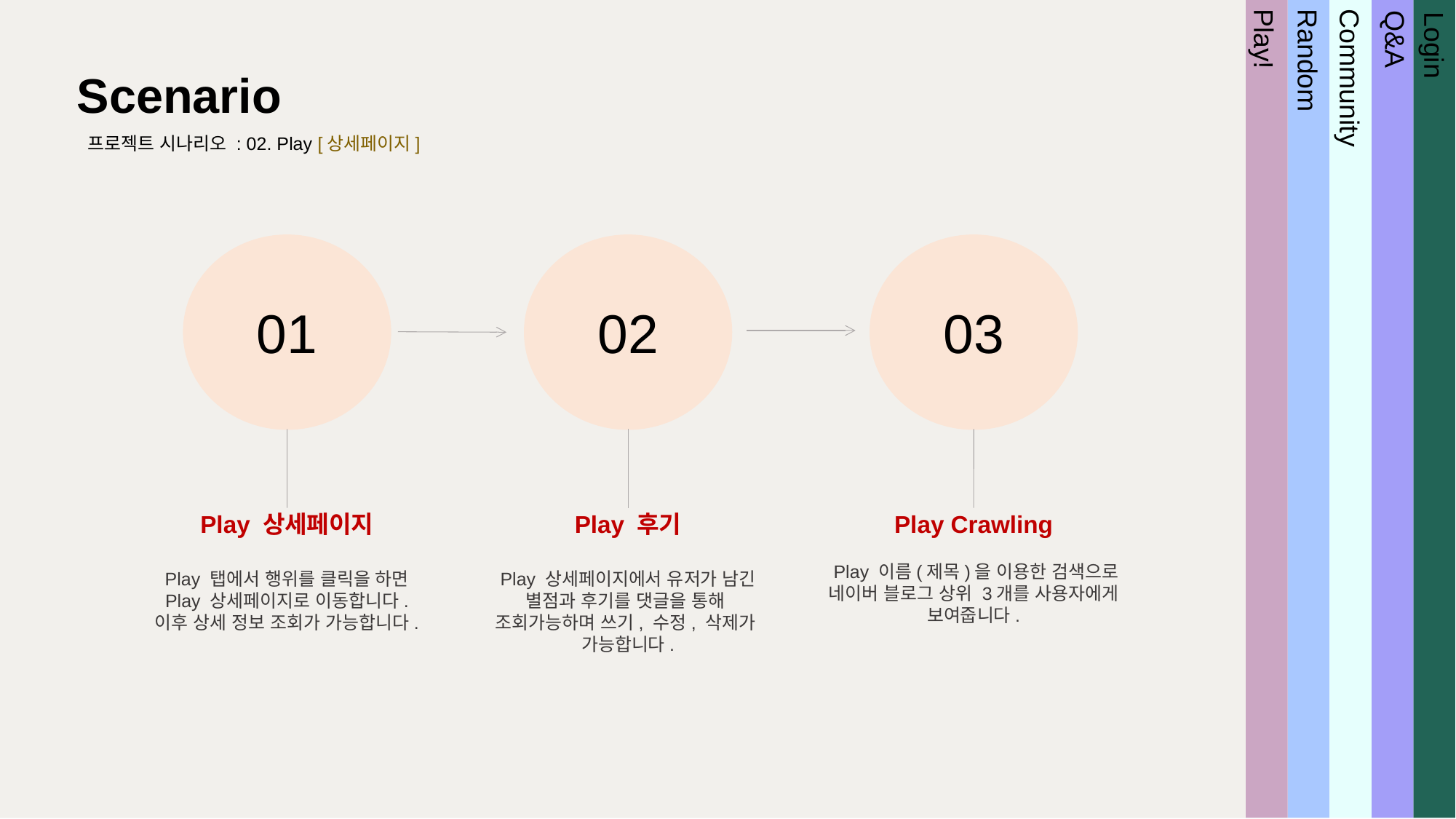

Scenario
프로젝트 시나리오 : 02. Play [상세페이지]
Community
Random
Play!
Login
Q&A

01
02
03
Play 상세페이지

Play 탭에서 행위를 클릭을 하면
Play 상세페이지로 이동합니다.
이후 상세 정보 조회가 가능합니다.

Play 후기

 Play 상세페이지에서 유저가 남긴
별점과 후기를 댓글을 통해
조회가능하며 쓰기, 수정, 삭제가
가능합니다.

Play Crawling

 Play 이름(제목)을 이용한 검색으로 네이버 블로그 상위 3개를 사용자에게 보여줍니다.